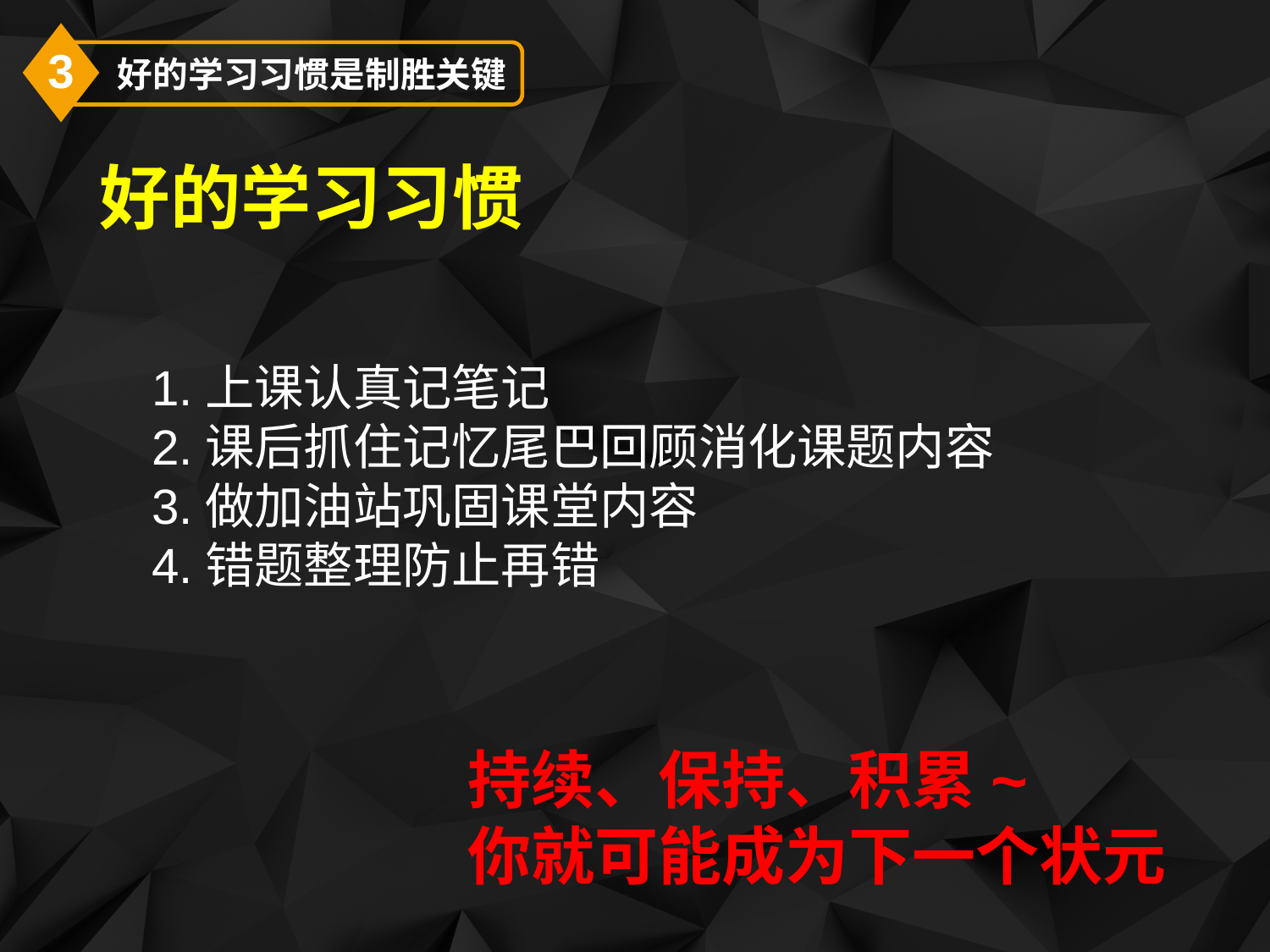

3

好的学习习惯是制胜关键
# 好的学习习惯
1.上课认真记笔记
2.课后抓住记忆尾巴回顾消化课题内容
3.做加油站巩固课堂内容
4.错题整理防止再错
持续、保持、积累~
你就可能成为下一个状元